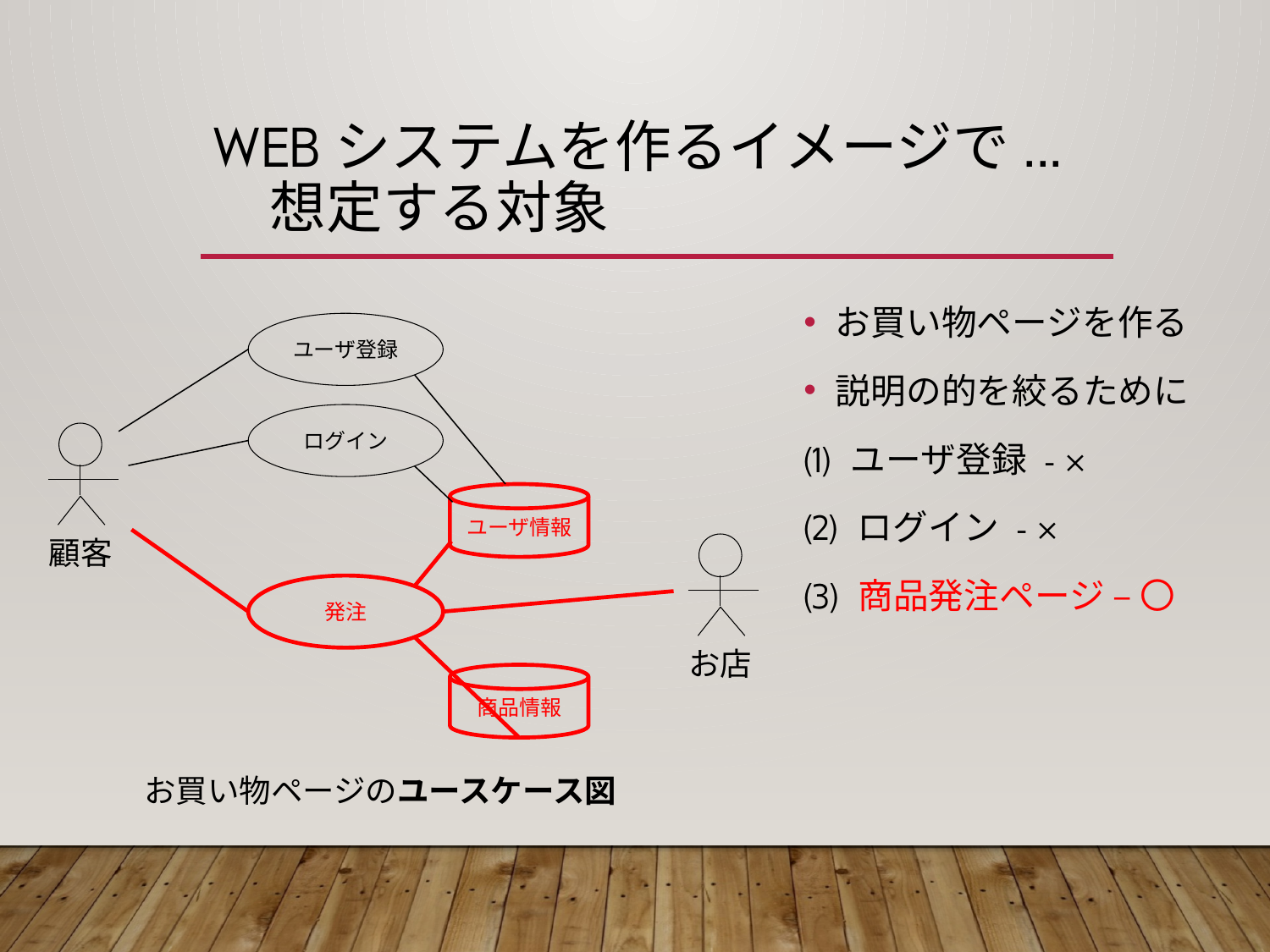

# Webシステムを作るイメージで... 　想定する対象
お買い物ページを作る
説明の的を絞るために
(1) ユーザ登録 - ×
(2) ログイン - ×
(3) 商品発注ページ – 〇
ユーザ登録
ログイン

顧客
ユーザ情報

お店
発注
商品情報
お買い物ページのユースケース図